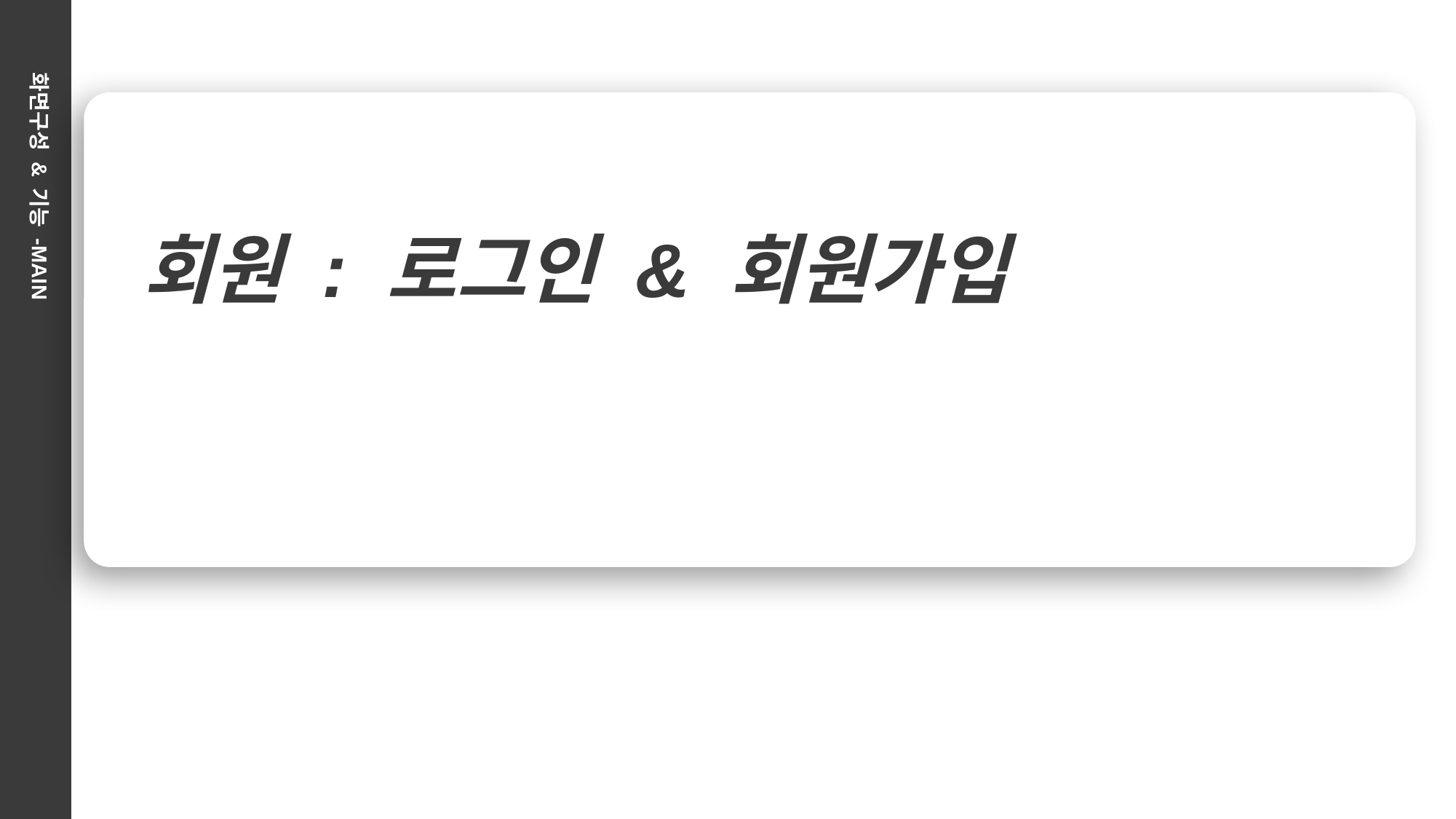

화면구성 & 기능 -MAIN
Language : JAVA, Java Script, JSP, HTML, CSS, Adobe PhotoShop
Frame Work : Eclipse Phyton, Spring 5.0.3
DB :  Oracle 11g Express
Server : Tomcat 8.0

### Chart

| Category |
|---|
회원 : 로그인 & 회원가입

3월 순이익
19,830,621원